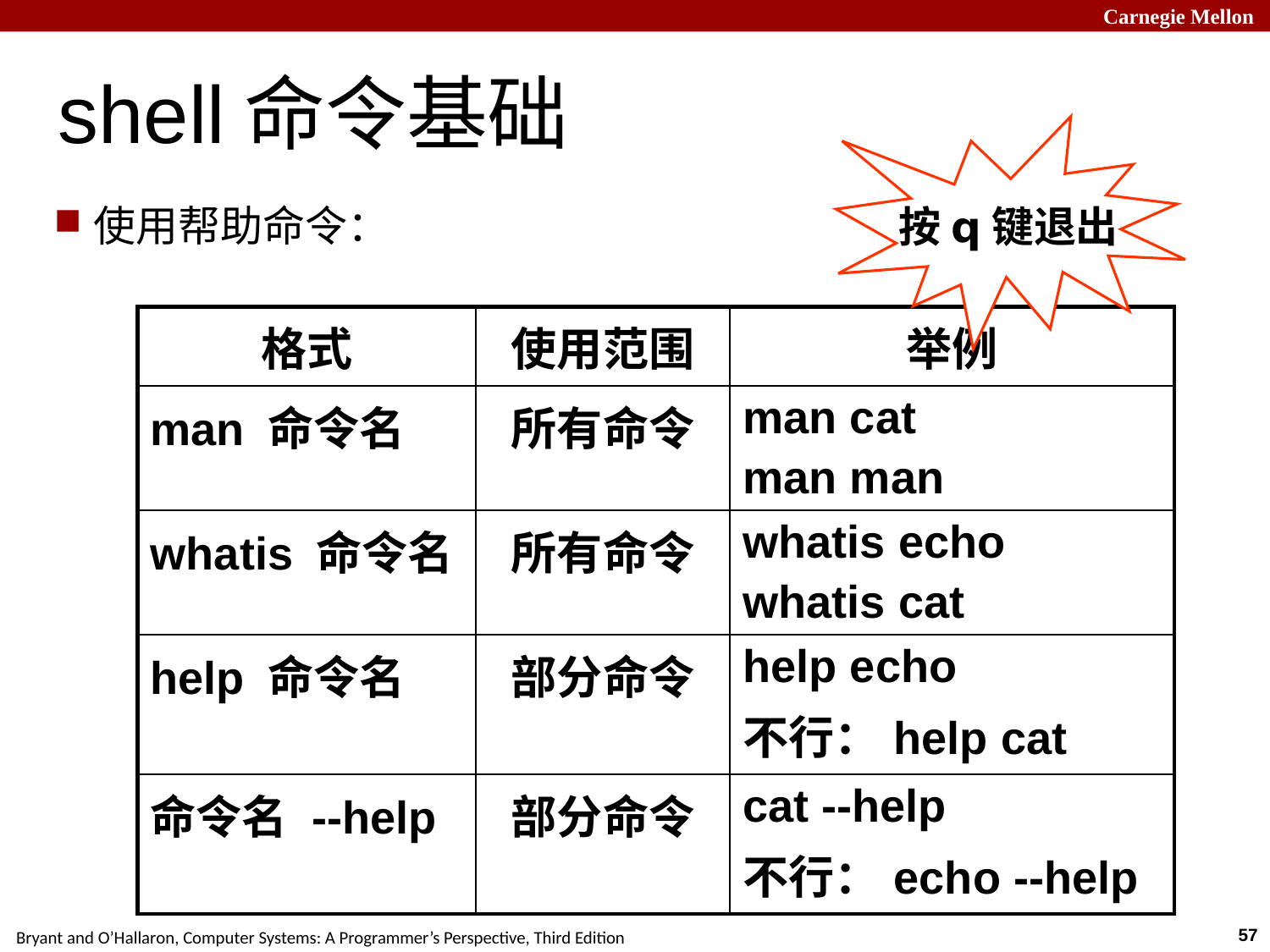

# shell命令基础
按q键退出
使用帮助命令：
| 格式 | 使用范围 | 举例 |
| --- | --- | --- |
| man 命令名 | 所有命令 | man cat man man |
| whatis 命令名 | 所有命令 | whatis echo whatis cat |
| help 命令名 | 部分命令 | help echo 不行：help cat |
| 命令名 --help | 部分命令 | cat --help 不行：echo --help |